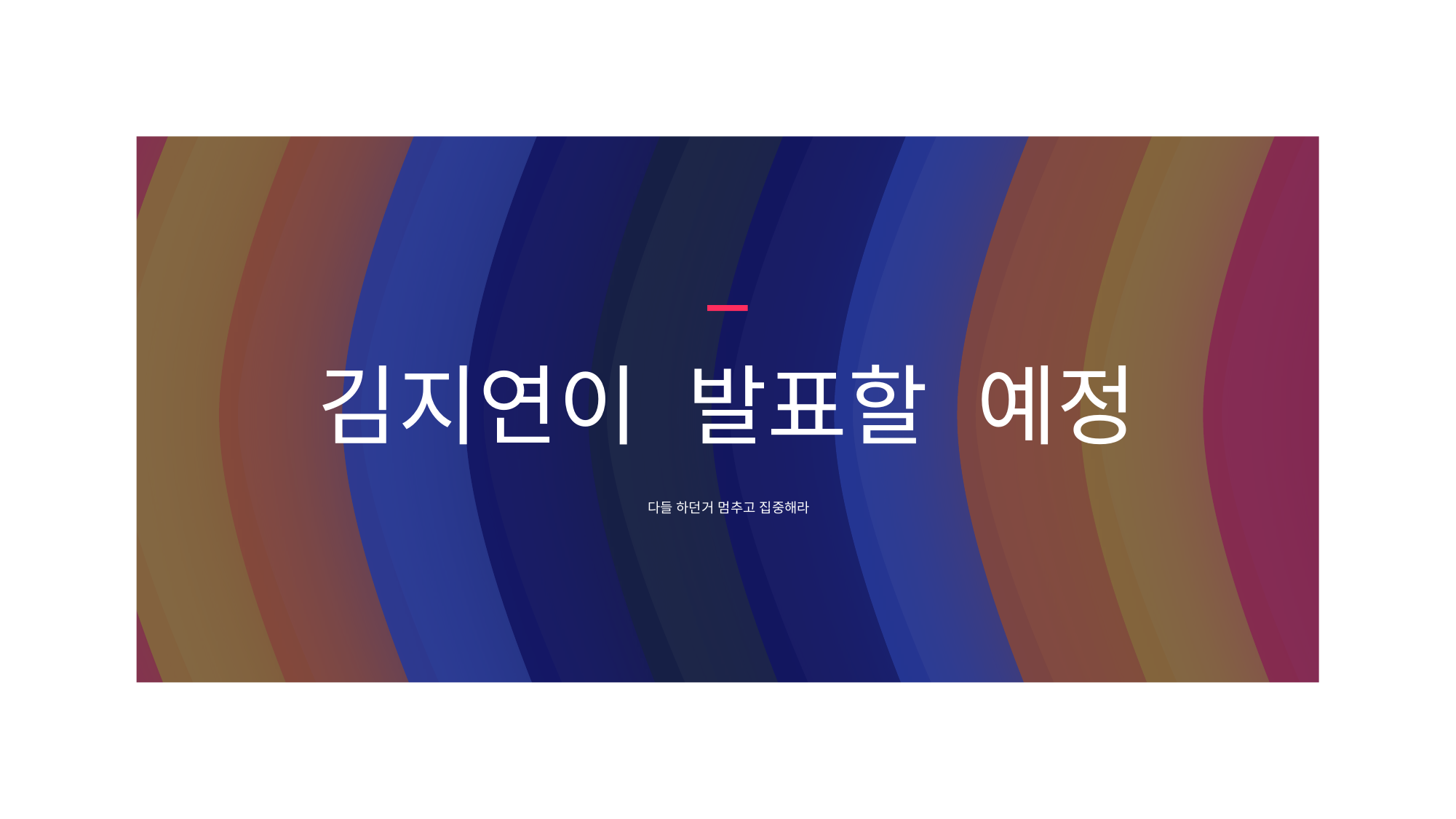

김지연이  발표할  예정
다들 하던거 멈추고 집중해라